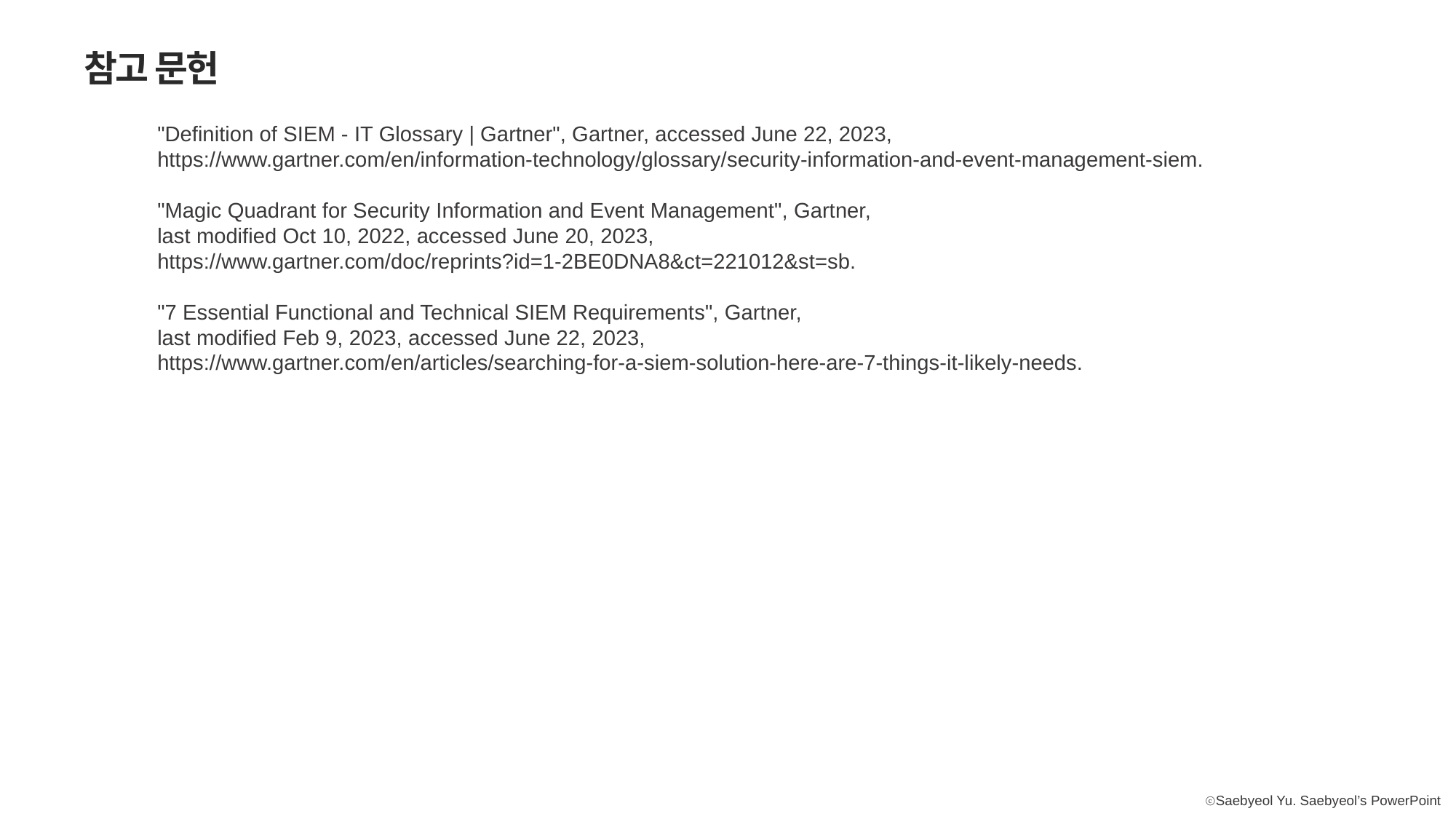

참고 문헌
"Definition of SIEM - IT Glossary | Gartner", Gartner, accessed June 22, 2023,
https://www.gartner.com/en/information-technology/glossary/security-information-and-event-management-siem.

"Magic Quadrant for Security Information and Event Management", Gartner,
last modified Oct 10, 2022, accessed June 20, 2023,
https://www.gartner.com/doc/reprints?id=1-2BE0DNA8&ct=221012&st=sb.

"7 Essential Functional and Technical SIEM Requirements", Gartner,
last modified Feb 9, 2023, accessed June 22, 2023,
https://www.gartner.com/en/articles/searching-for-a-siem-solution-here-are-7-things-it-likely-needs.